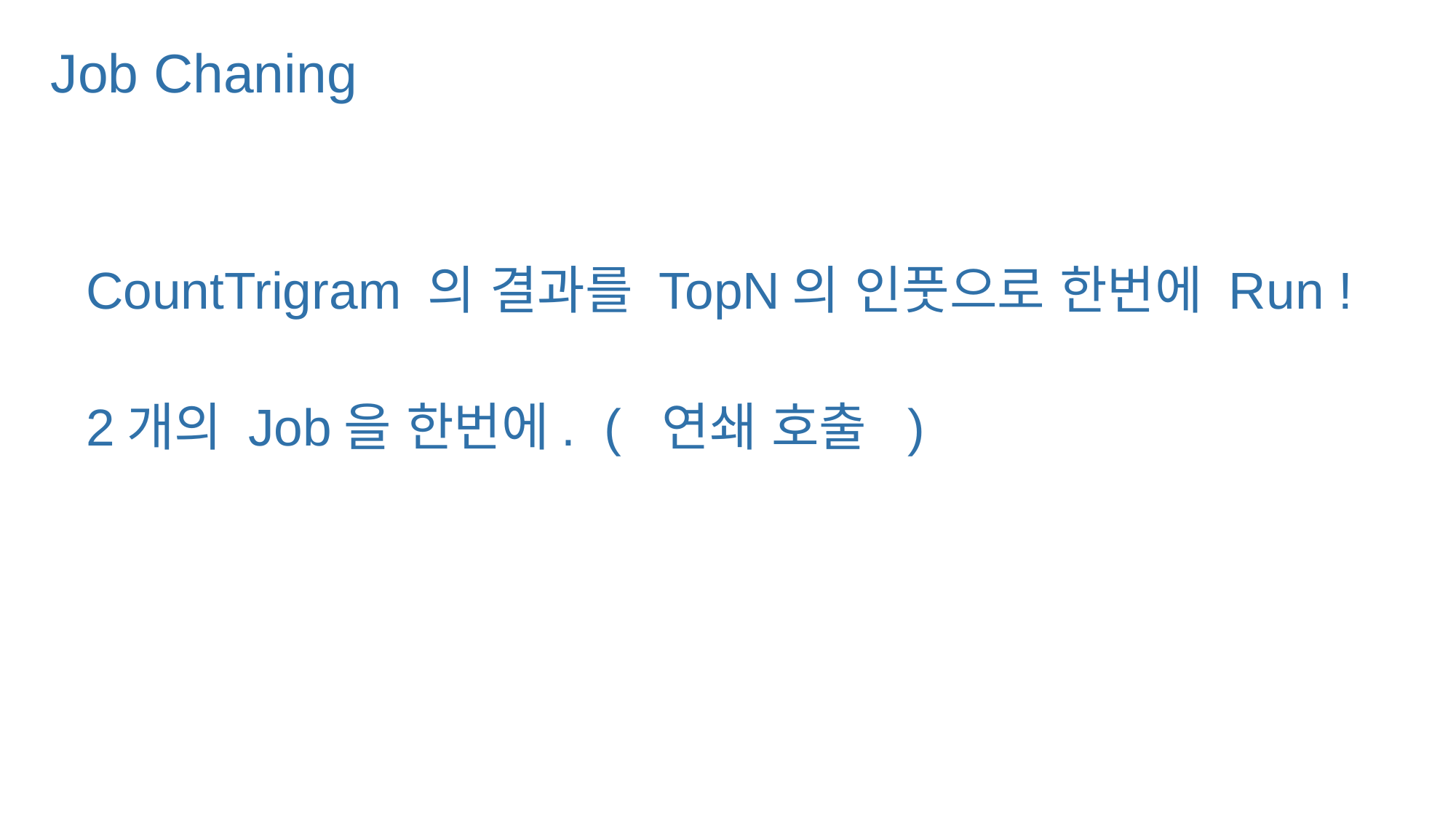

# Job Chaning
CountTrigram 의 결과를 TopN의 인풋으로 한번에 Run !

2개의 Job을 한번에.  (  연쇄 호출  )